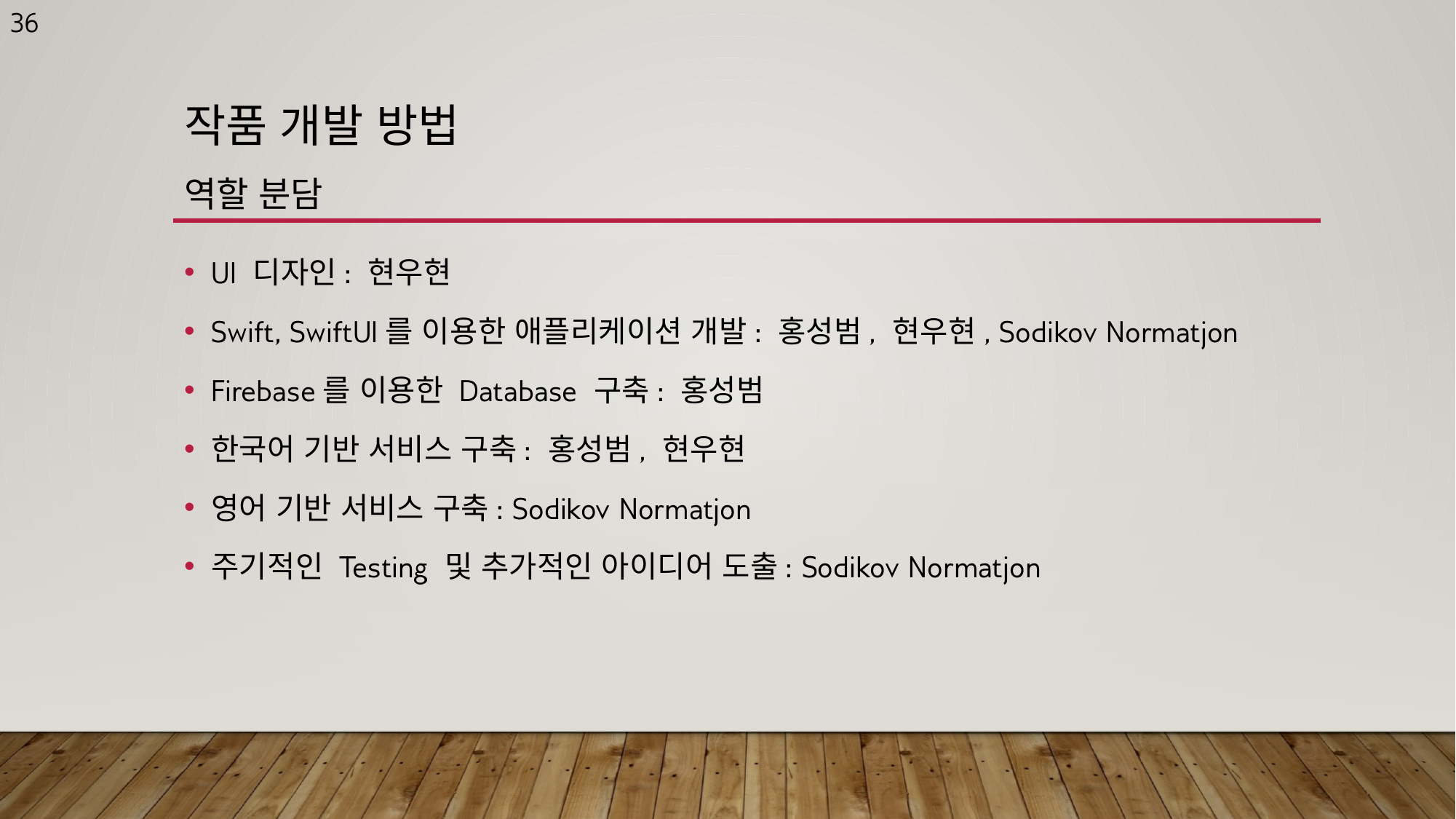

36
# 작품 개발 방법 역할 분담
UI 디자인: 현우현
Swift, SwiftUI를 이용한 애플리케이션 개발: 홍성범, 현우현, Sodikov Normatjon
Firebase를 이용한 Database 구축: 홍성범
한국어 기반 서비스 구축: 홍성범, 현우현
영어 기반 서비스 구축: Sodikov Normatjon
주기적인 Testing 및 추가적인 아이디어 도출: Sodikov Normatjon